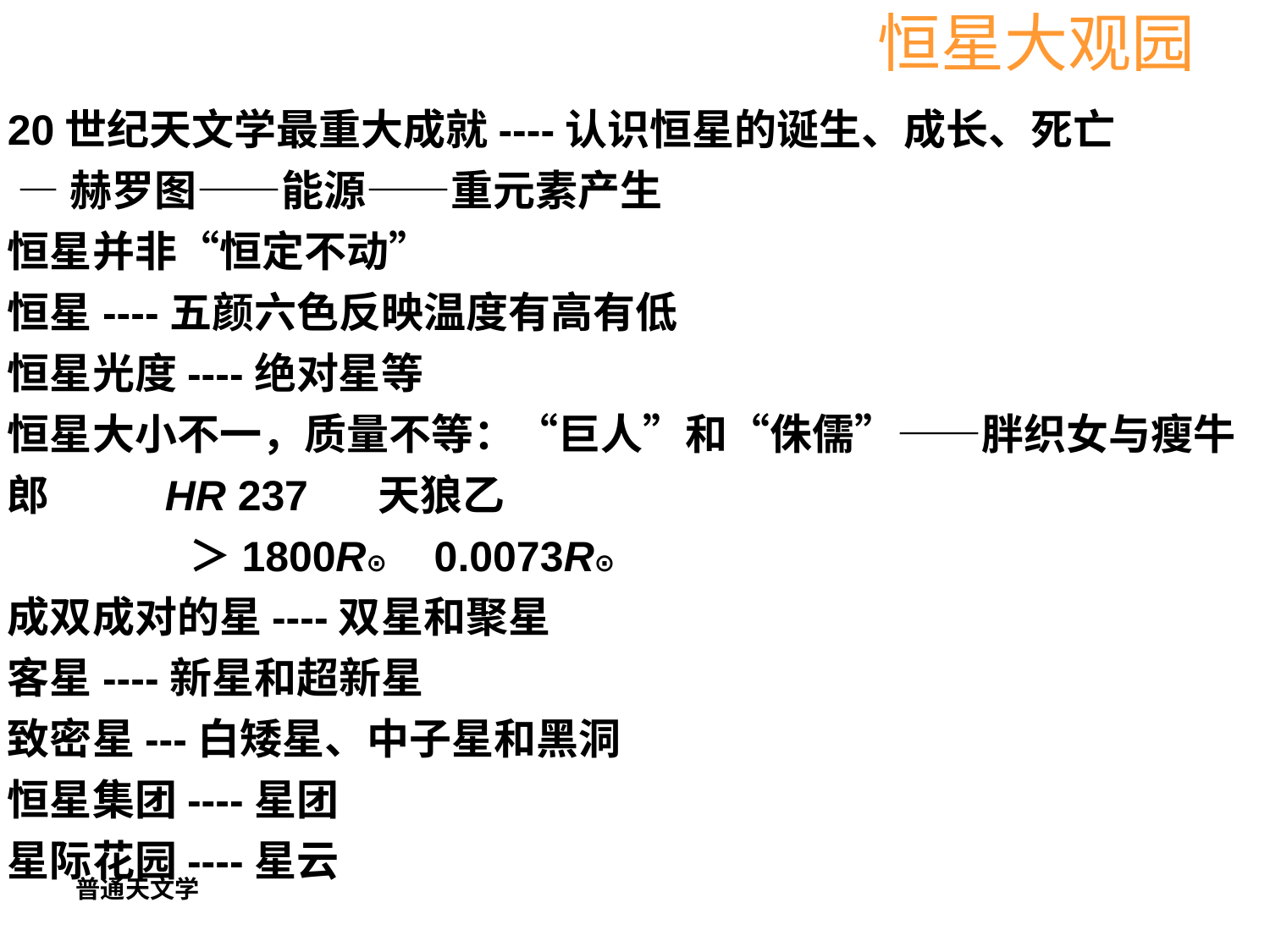

恒星大观园
20世纪天文学最重大成就----认识恒星的诞生、成长、死亡
 —赫罗图——能源——重元素产生
恒星并非“恒定不动”
恒星----五颜六色反映温度有高有低
恒星光度----绝对星等
恒星大小不一，质量不等：“巨人”和“侏儒”——胖织女与瘦牛郎           HR 237     天狼乙
                  ＞1800R⊙    0.0073R⊙
成双成对的星----双星和聚星
客星----新星和超新星
致密星---白矮星、中子星和黑洞
恒星集团----星团
星际花园----星云
普通天文学